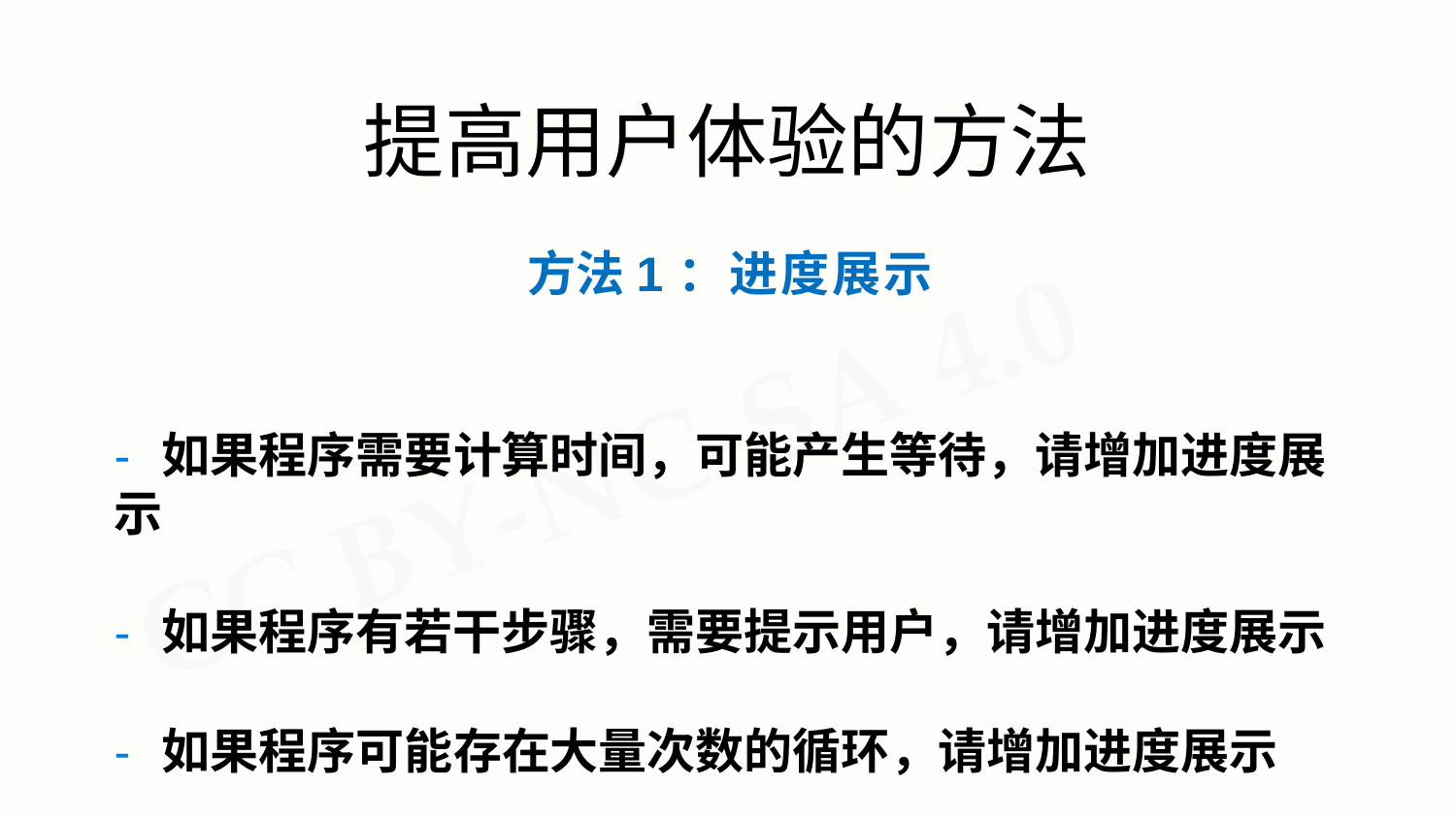

# 提高用户体验的方法
方法1：进度展示

- 如果程序需要计算时间，可能产生等待，请增加进度展示

- 如果程序有若干步骤，需要提示用户，请增加进度展示

- 如果程序可能存在大量次数的循环，请增加进度展示